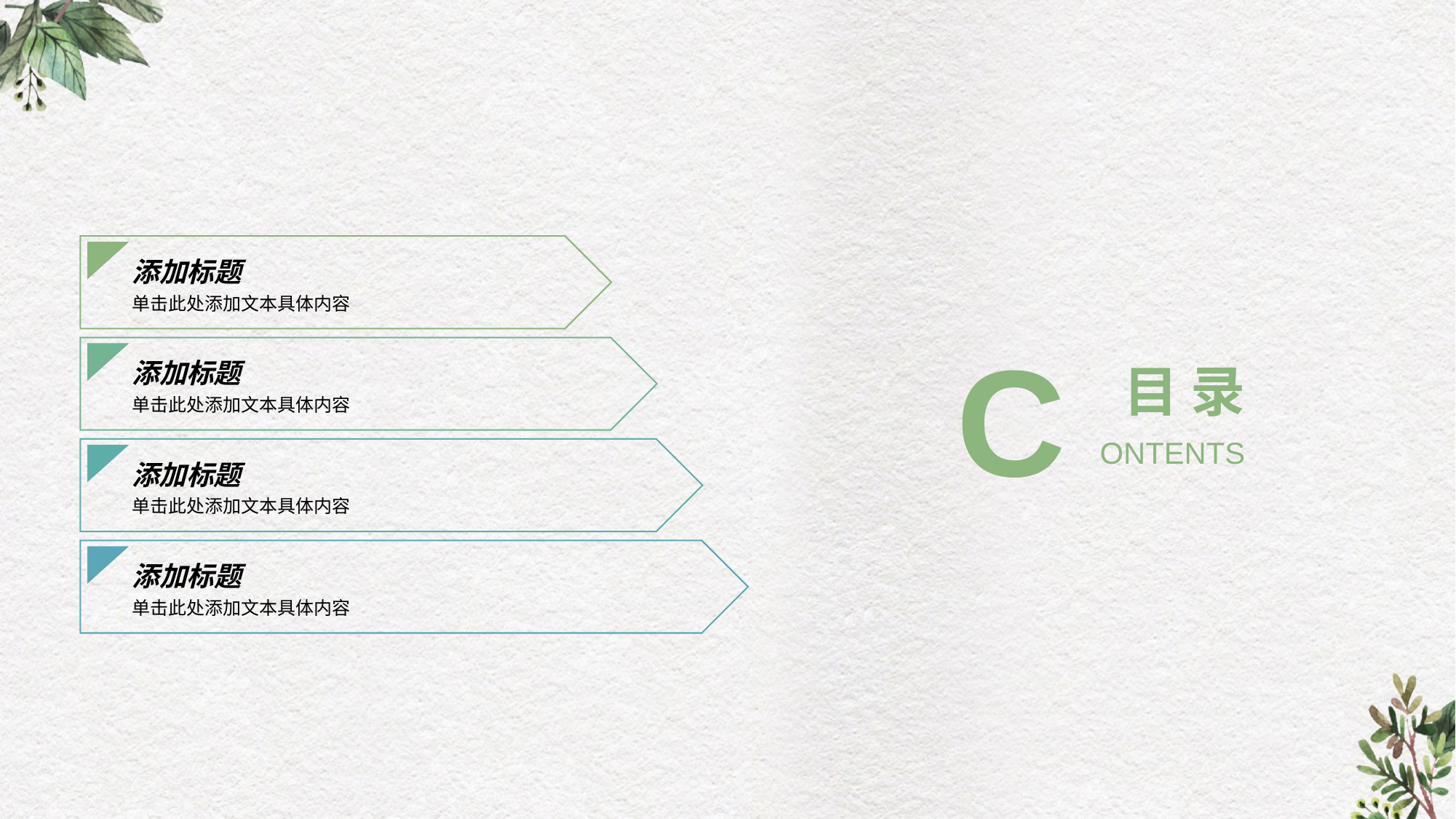

添加标题
单击此处添加文本具体内容
C

添加标题
目 录
单击此处添加文本具体内容
ONTENTS

添加标题
单击此处添加文本具体内容

添加标题
单击此处添加文本具体内容